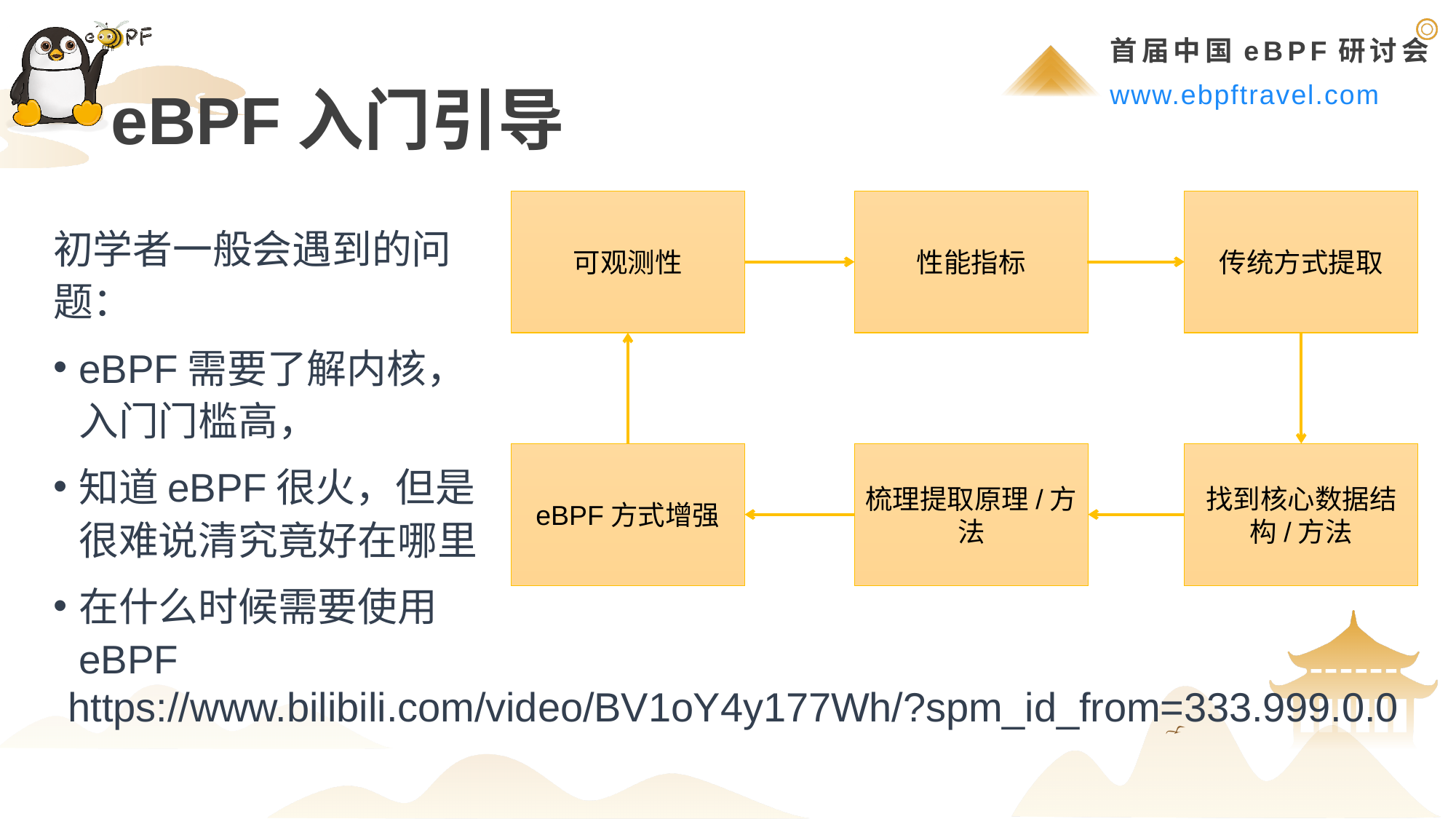

eBPF入门引导
可观测性
性能指标
传统方式提取
初学者一般会遇到的问题：
eBPF需要了解内核，入门门槛高，
知道eBPF很火，但是很难说清究竟好在哪里
在什么时候需要使用eBPF

eBPF方式增强
梳理提取原理/方法
找到核心数据结构/方法
https://www.bilibili.com/video/BV1oY4y177Wh/?spm_id_from=333.999.0.0